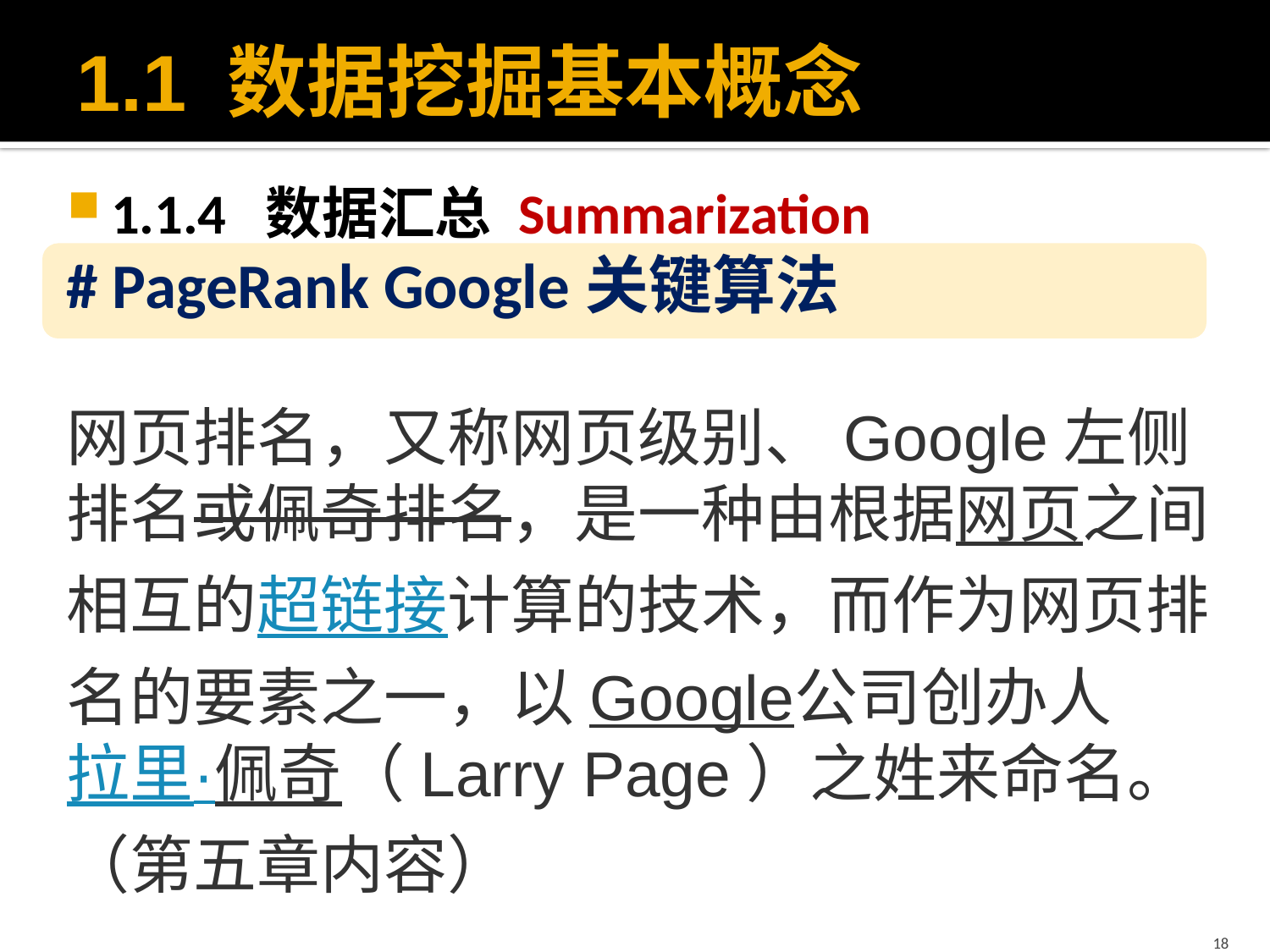

# 1.1 数据挖掘基本概念
1.1.4  数据汇总 Summarization
# PageRank Google关键算法

网页排名，又称网页级别、Google左侧排名或佩奇排名，是一种由根据网页之间相互的超链接计算的技术，而作为网页排名的要素之一，以Google公司创办人拉里·佩奇（Larry Page）之姓来命名。
（第五章内容）

18